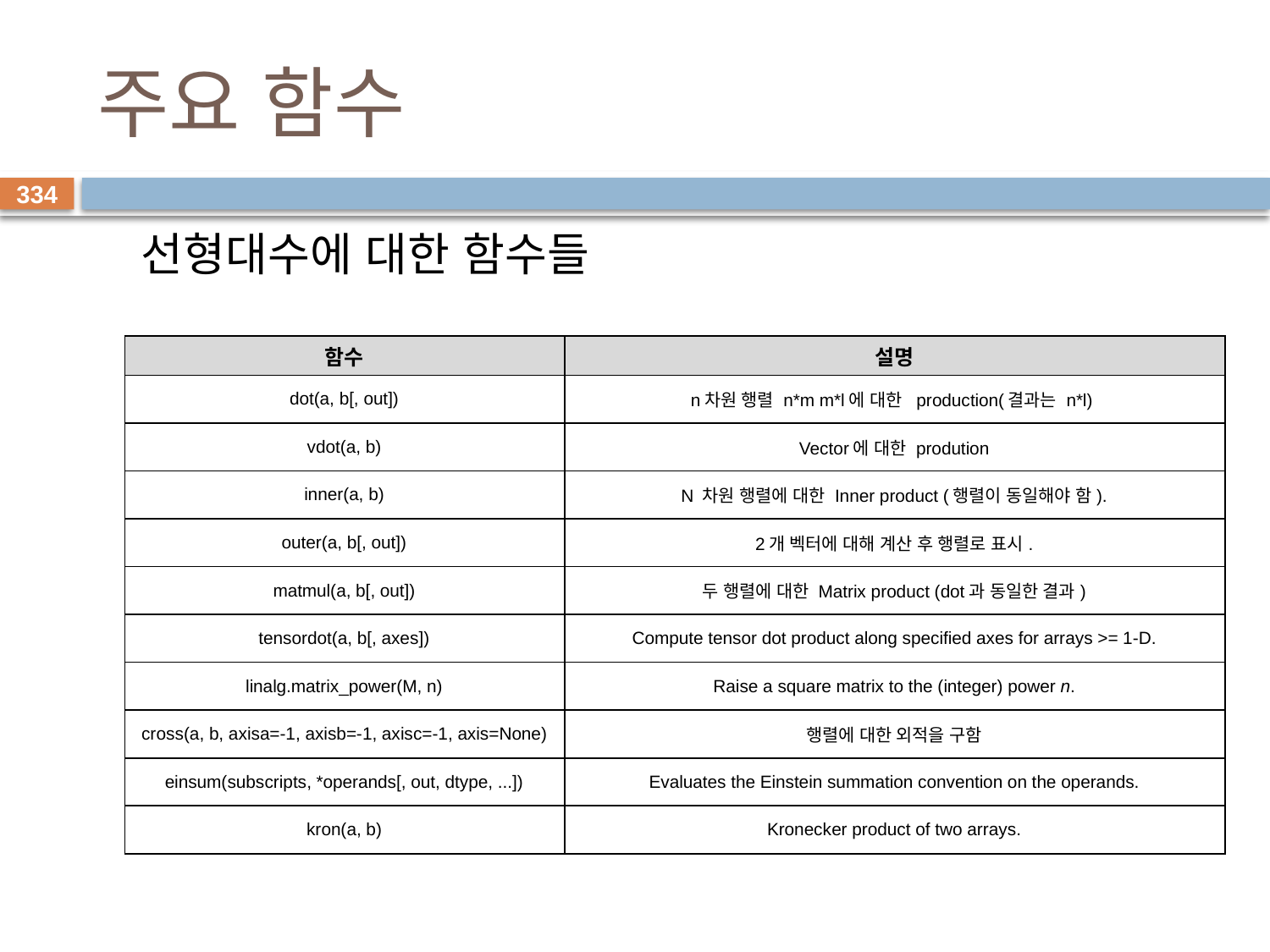

# 주요 함수
334
선형대수에 대한 함수들
| 함수 | 설명 |
| --- | --- |
| dot(a, b[, out]) | n차원 행렬 n\*m m\*l에 대한 production(결과는 n\*l) |
| vdot(a, b) | Vector에 대한 prodution |
| inner(a, b) | N 차원 행렬에 대한 Inner product (행렬이 동일해야 함). |
| outer(a, b[, out]) | 2개 벡터에 대해 계산 후 행렬로 표시. |
| matmul(a, b[, out]) | 두 행렬에 대한 Matrix product (dot과 동일한 결과) |
| tensordot(a, b[, axes]) | Compute tensor dot product along specified axes for arrays >= 1-D. |
| linalg.matrix\_power(M, n) | Raise a square matrix to the (integer) power n. |
| cross(a, b, axisa=-1, axisb=-1, axisc=-1, axis=None) | 행렬에 대한 외적을 구함 |
| einsum(subscripts, \*operands[, out, dtype, ...]) | Evaluates the Einstein summation convention on the operands. |
| kron(a, b) | Kronecker product of two arrays. |